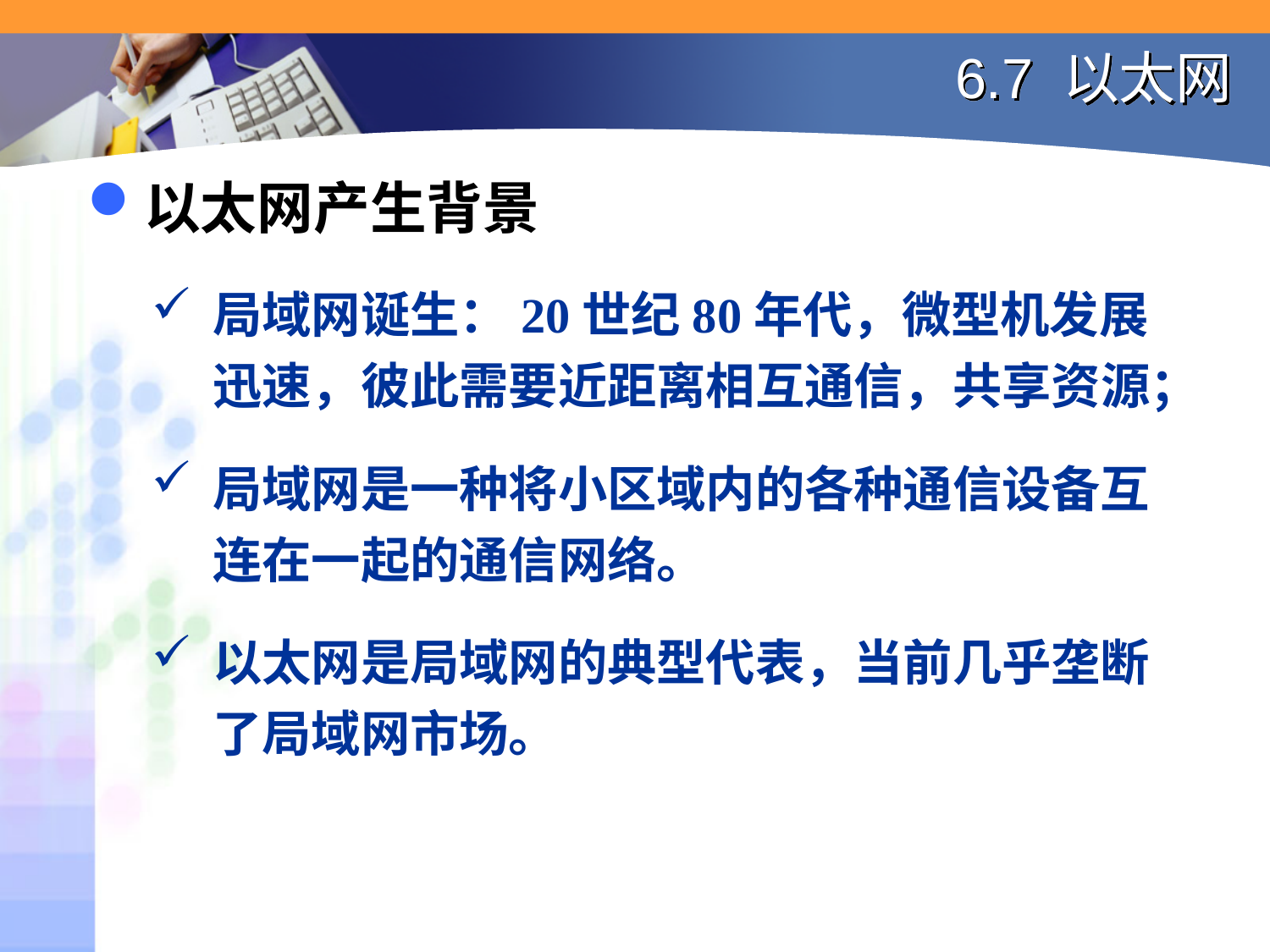

# 6.7 以太网
以太网产生背景
局域网诞生：20世纪80年代，微型机发展迅速，彼此需要近距离相互通信，共享资源；
局域网是一种将小区域内的各种通信设备互连在一起的通信网络。
以太网是局域网的典型代表，当前几乎垄断了局域网市场。